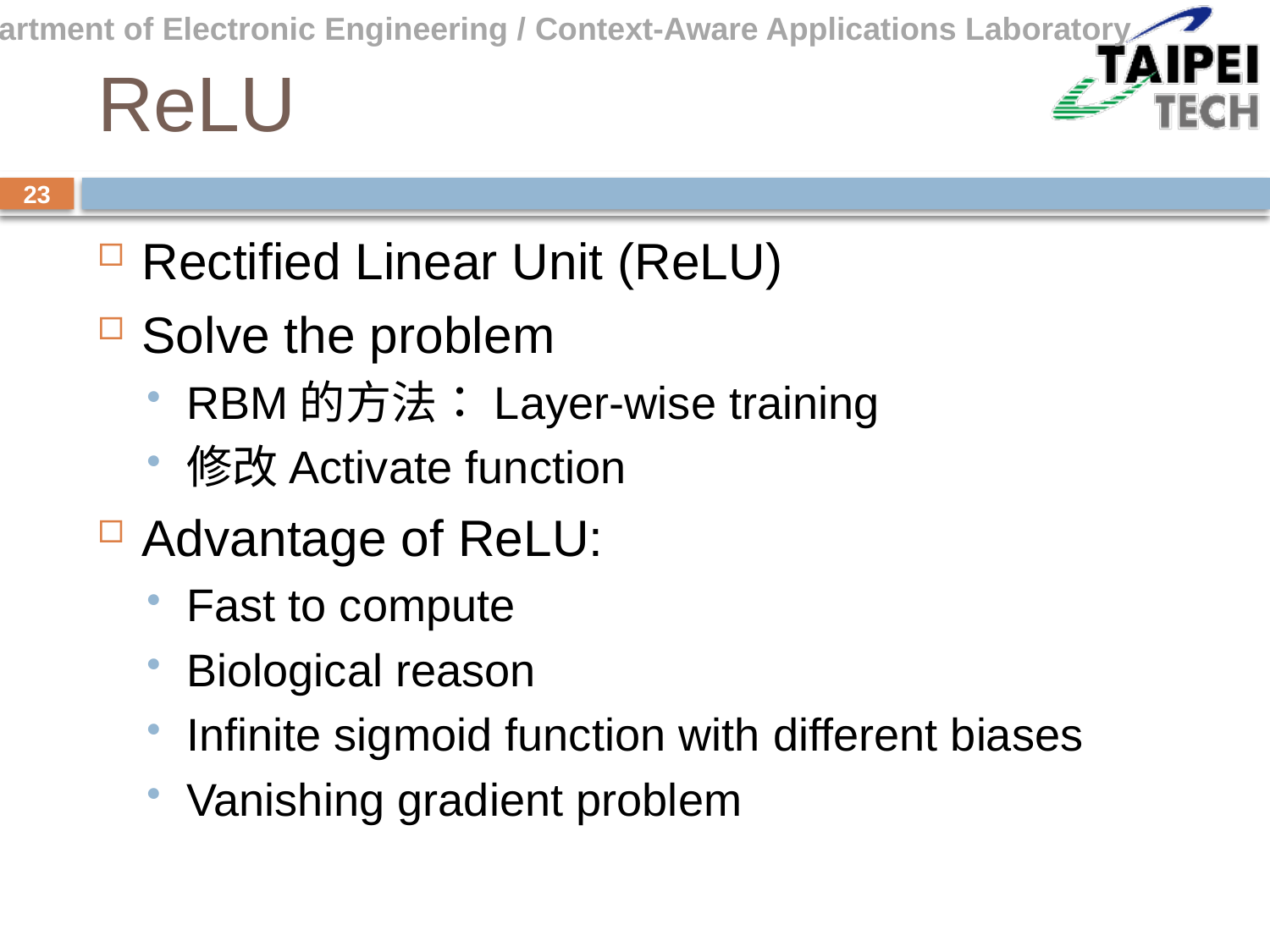

# ReLU
23
Rectified Linear Unit (ReLU)
Solve the problem
RBM的方法：Layer-wise training
修改Activate function
Advantage of ReLU:
Fast to compute
Biological reason
Infinite sigmoid function with different biases
Vanishing gradient problem